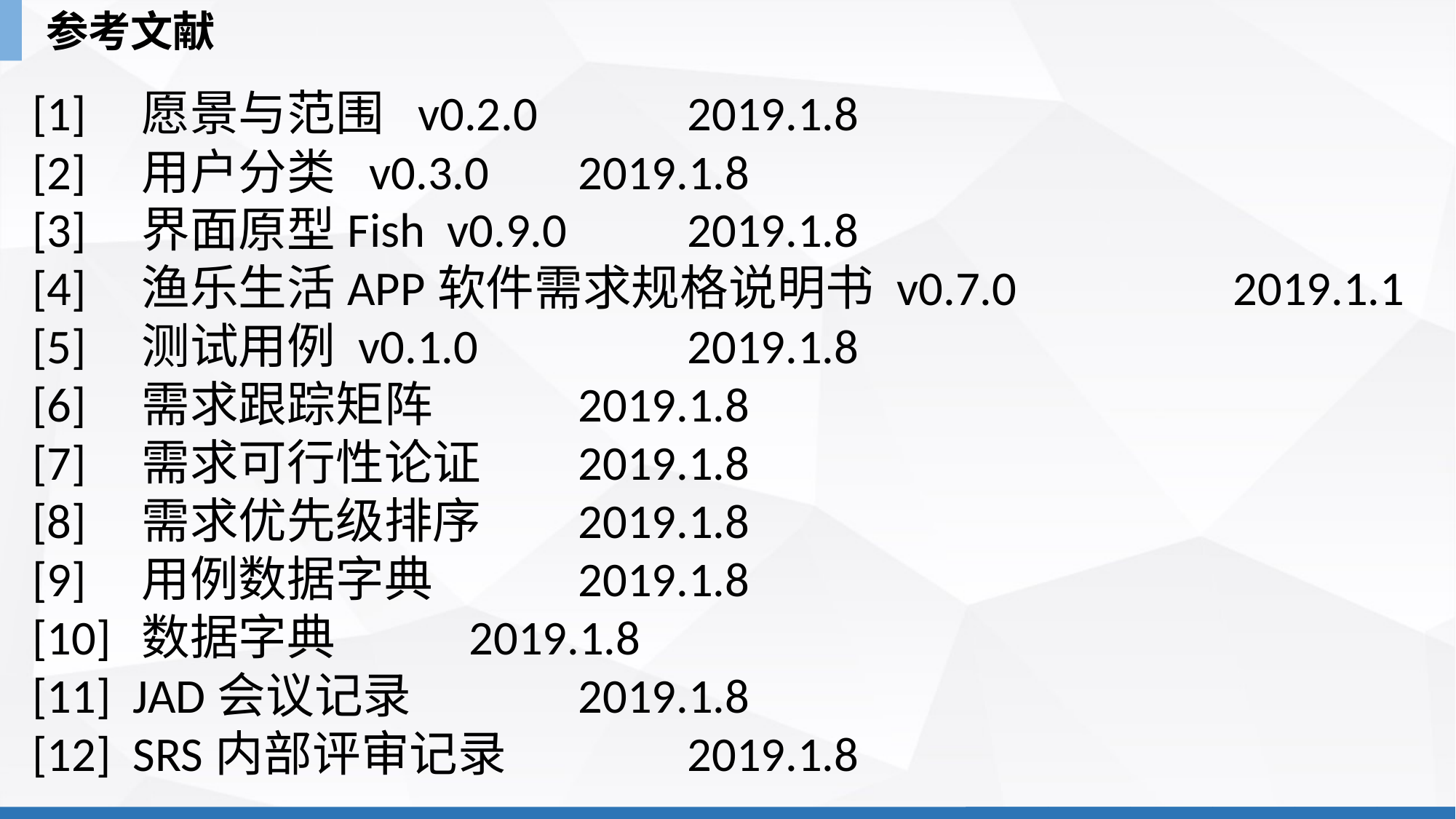

参考文献

[1]	愿景与范围  v0.2.0		2019.1.8
[2] 	用户分类  v0.3.0	2019.1.8
[3] 	界面原型Fish  v0.9.0		2019.1.8
[4] 	渔乐生活APP软件需求规格说明书 v0.7.0		2019.1.1
[5] 	测试用例 v0.1.0		2019.1.8
[6] 	需求跟踪矩阵 		2019.1.8
[7] 	需求可行性论证 	2019.1.8
[8] 	需求优先级排序	2019.1.8
[9] 	用例数据字典		2019.1.8
[10] 	数据字典		2019.1.8
[11]  JAD会议记录		2019.1.8
[12]  SRS内部评审记录		2019.1.8